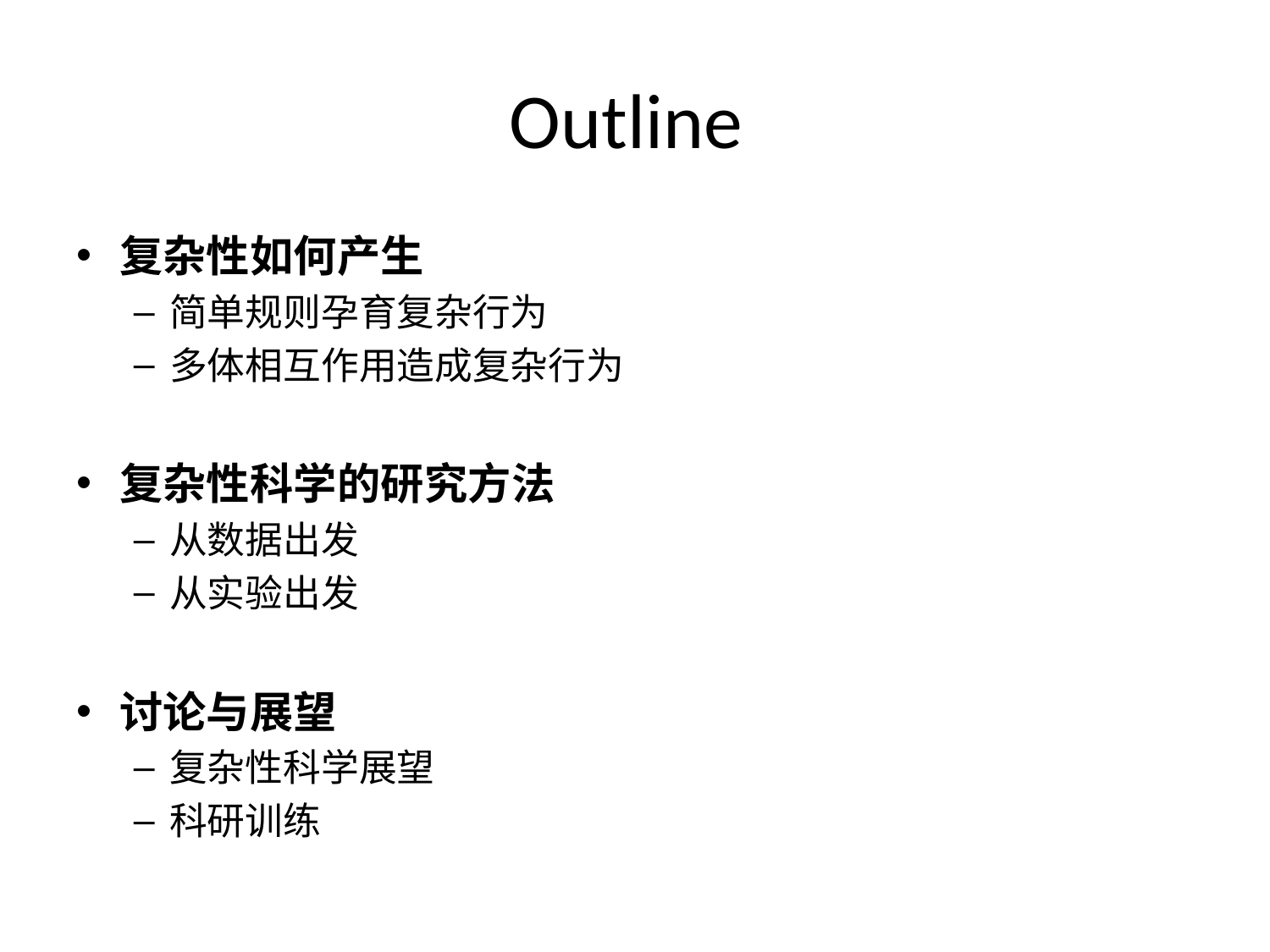

# Outline
复杂性如何产生
简单规则孕育复杂行为
多体相互作用造成复杂行为

复杂性科学的研究方法
从数据出发
从实验出发

讨论与展望
复杂性科学展望
科研训练